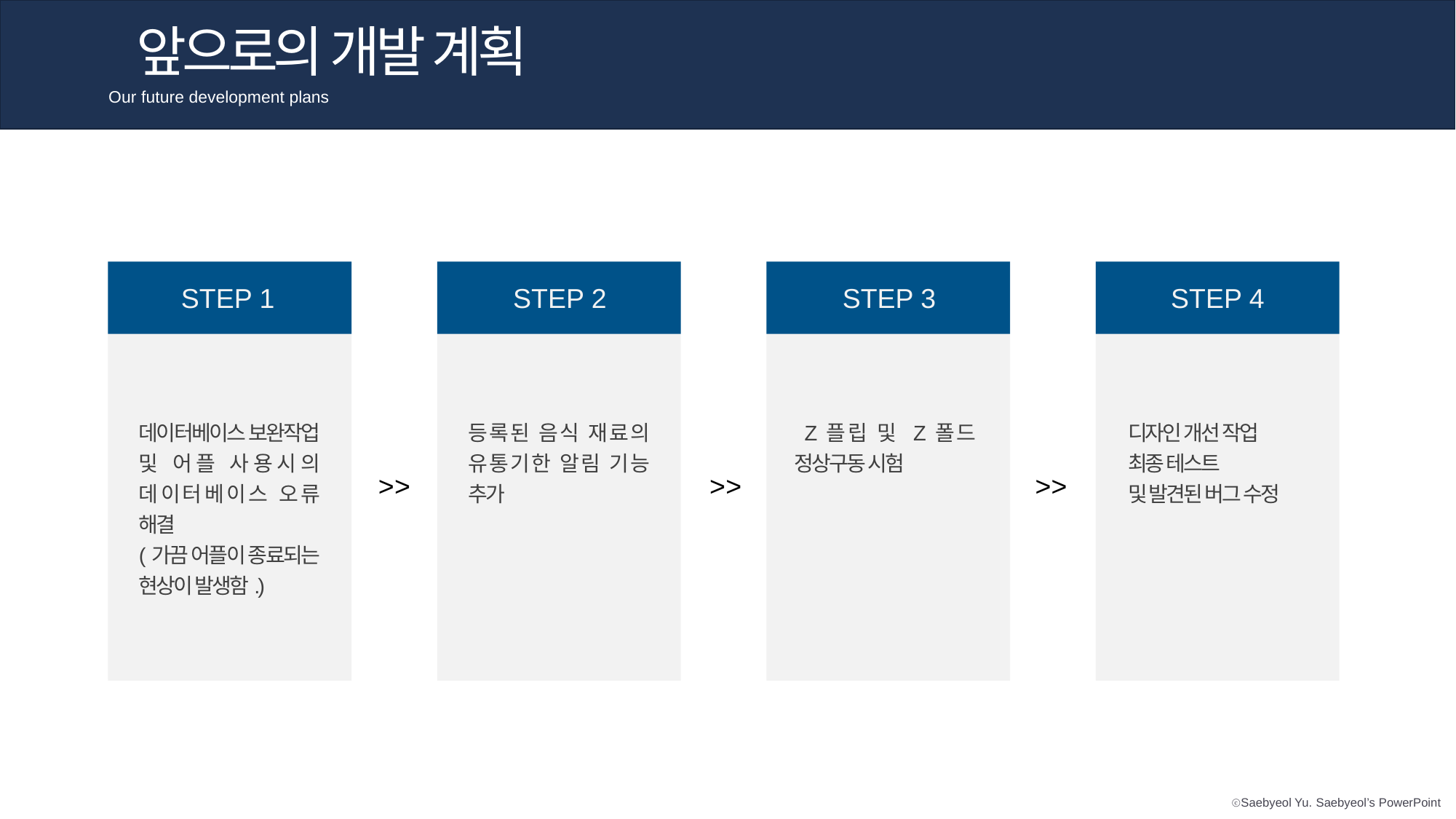

앞으로의 개발 계획
Our future development plans

STEP 1
STEP 2
STEP 3
STEP 4
 Z플립 및 Z폴드 정상구동 시험
데이터베이스 보완작업 및 어플 사용시의 데이터베이스 오류 해결
(가끔 어플이 종료되는 현상이 발생함.)
등록된 음식 재료의 유통기한 알림 기능 추가
디자인 개선 작업
최종 테스트
및 발견된 버그 수정
>>
>>
>>